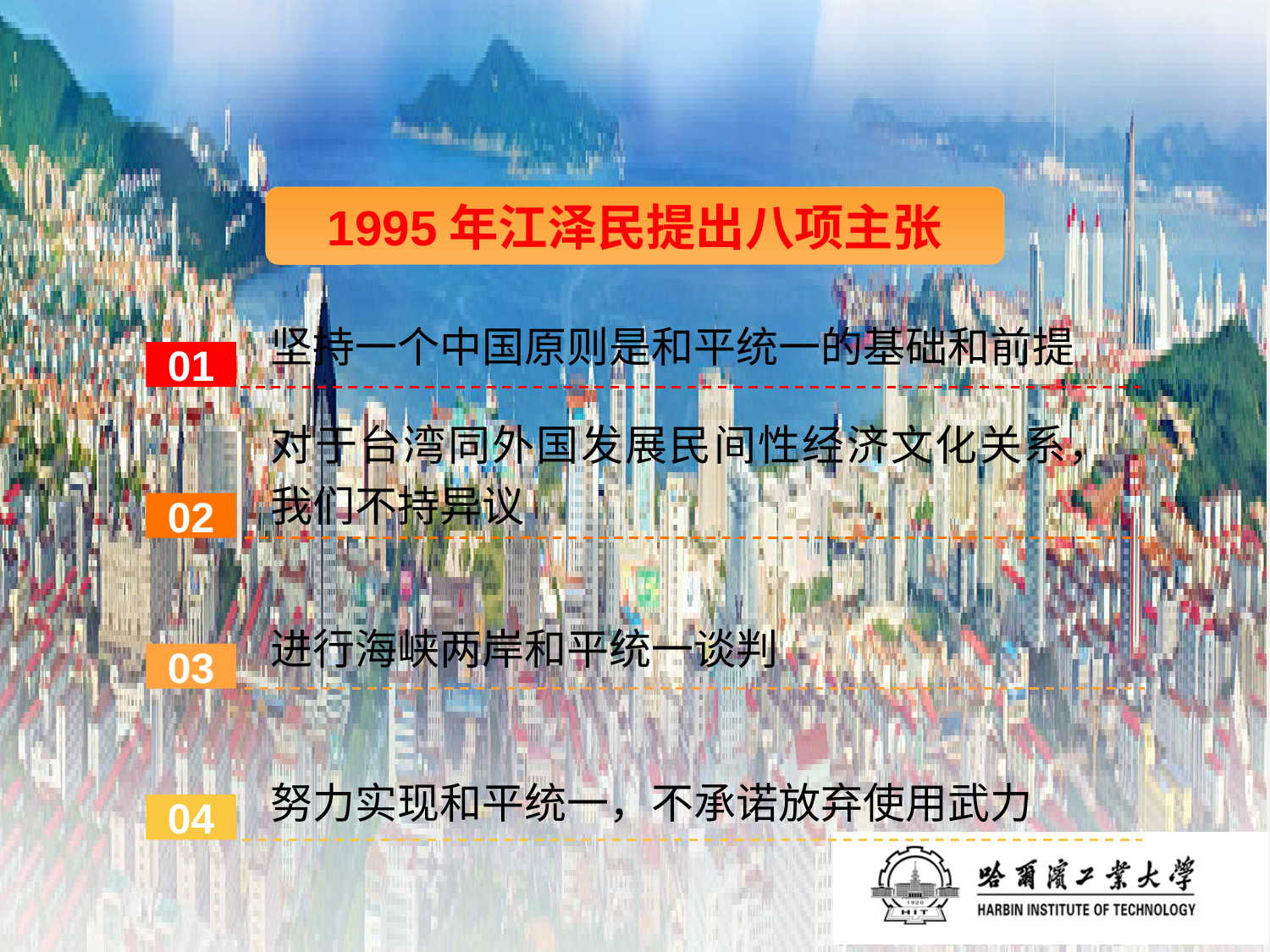

1995年江泽民提出八项主张
坚持一个中国原则是和平统一的基础和前提
01
对于台湾同外国发展民间性经济文化关系，我们不持异议
02

进行海峡两岸和平统一谈判
03
努力实现和平统一，不承诺放弃使用武力
04